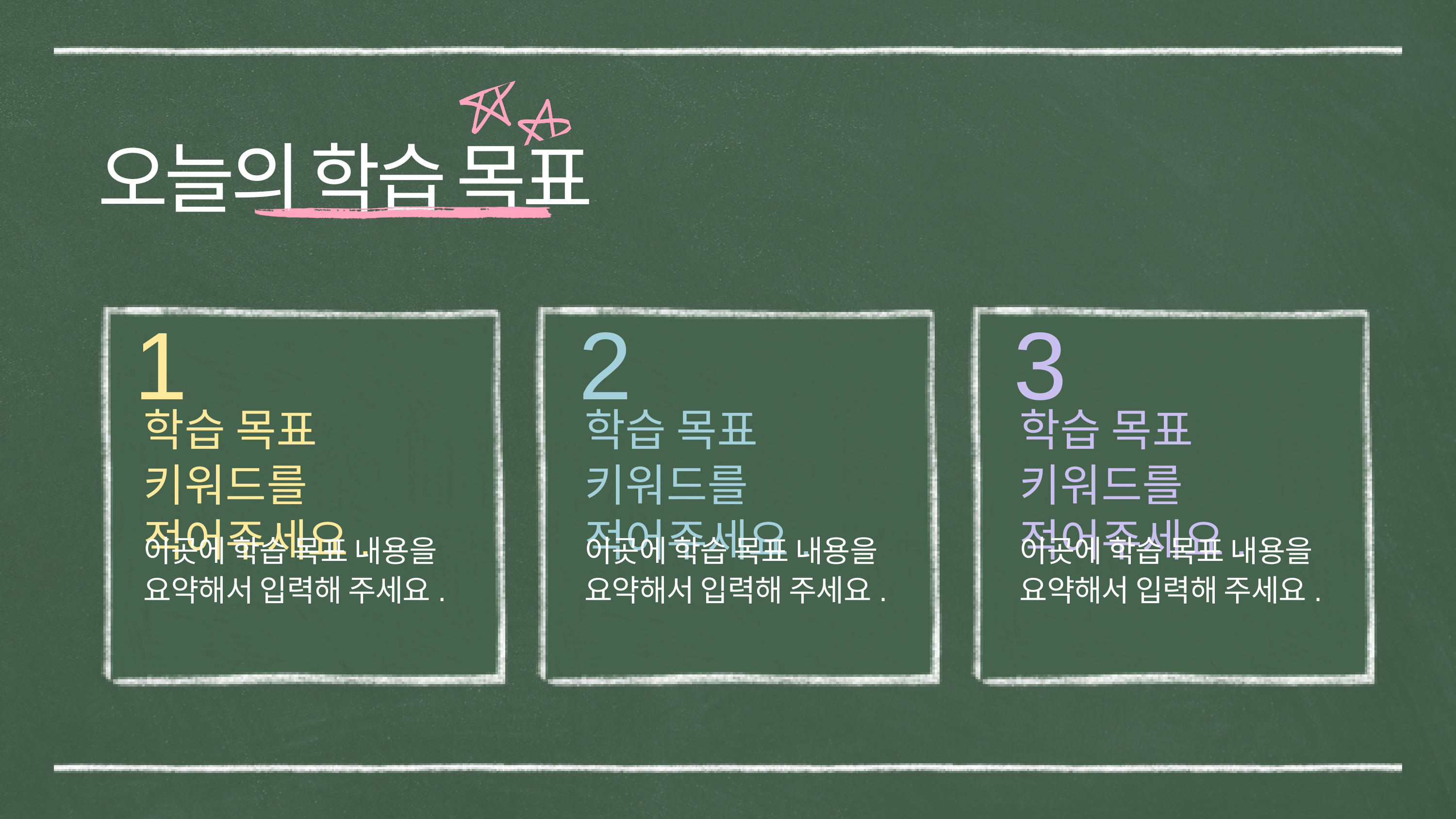

오늘의 학습 목표

1
2
3

학습 목표 키워드를
적어주세요.
학습 목표 키워드를
적어주세요.
학습 목표 키워드를
적어주세요.
이곳에 학습 목표 내용을 요약해서 입력해 주세요.
이곳에 학습 목표 내용을 요약해서 입력해 주세요.
이곳에 학습 목표 내용을 요약해서 입력해 주세요.